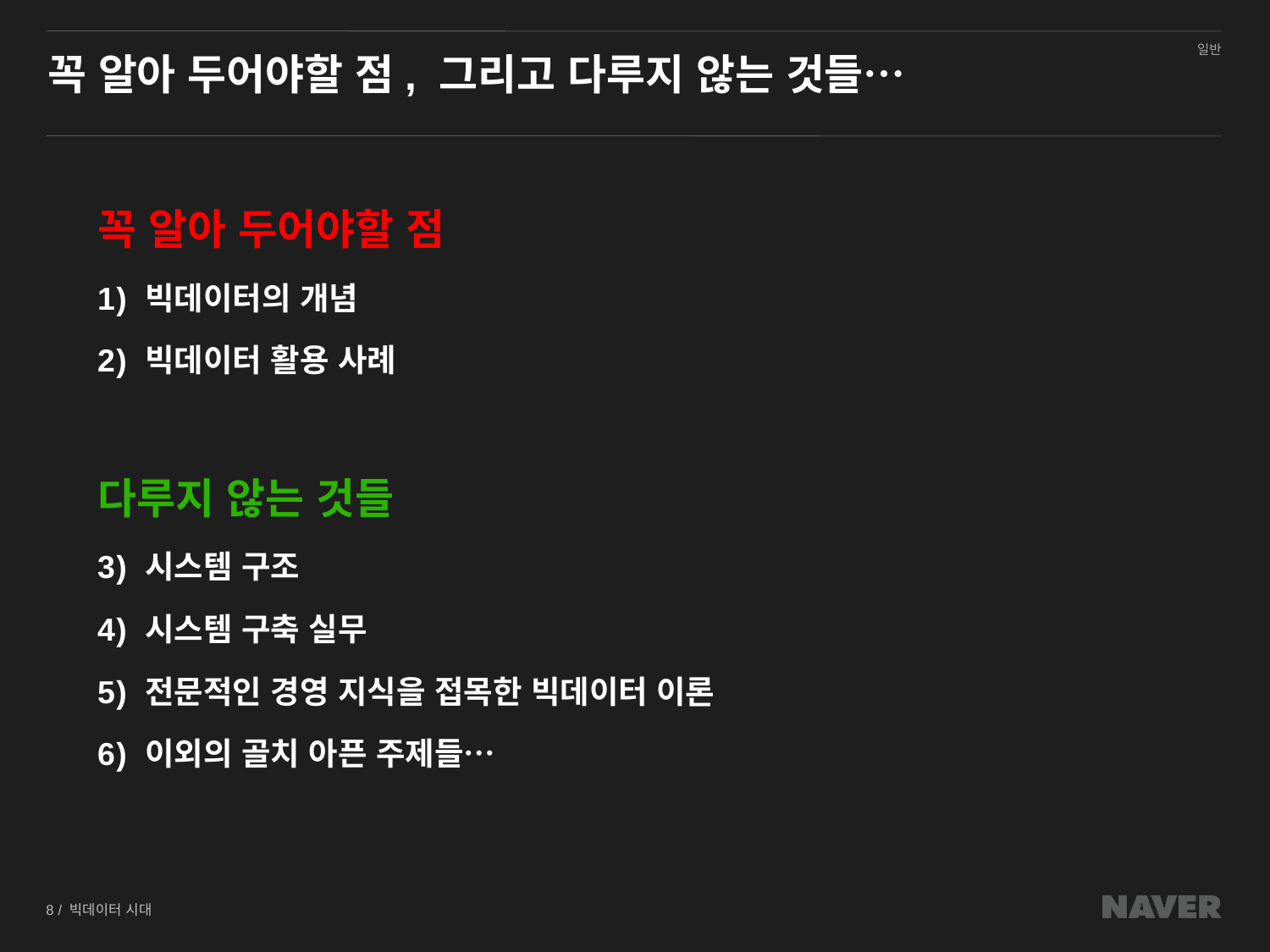

# 꼭 알아 두어야할 점, 그리고 다루지 않는 것들…
꼭 알아 두어야할 점
빅데이터의 개념
빅데이터 활용 사례

다루지 않는 것들
시스템 구조
시스템 구축 실무
전문적인 경영 지식을 접목한 빅데이터 이론
이외의 골치 아픈 주제들…